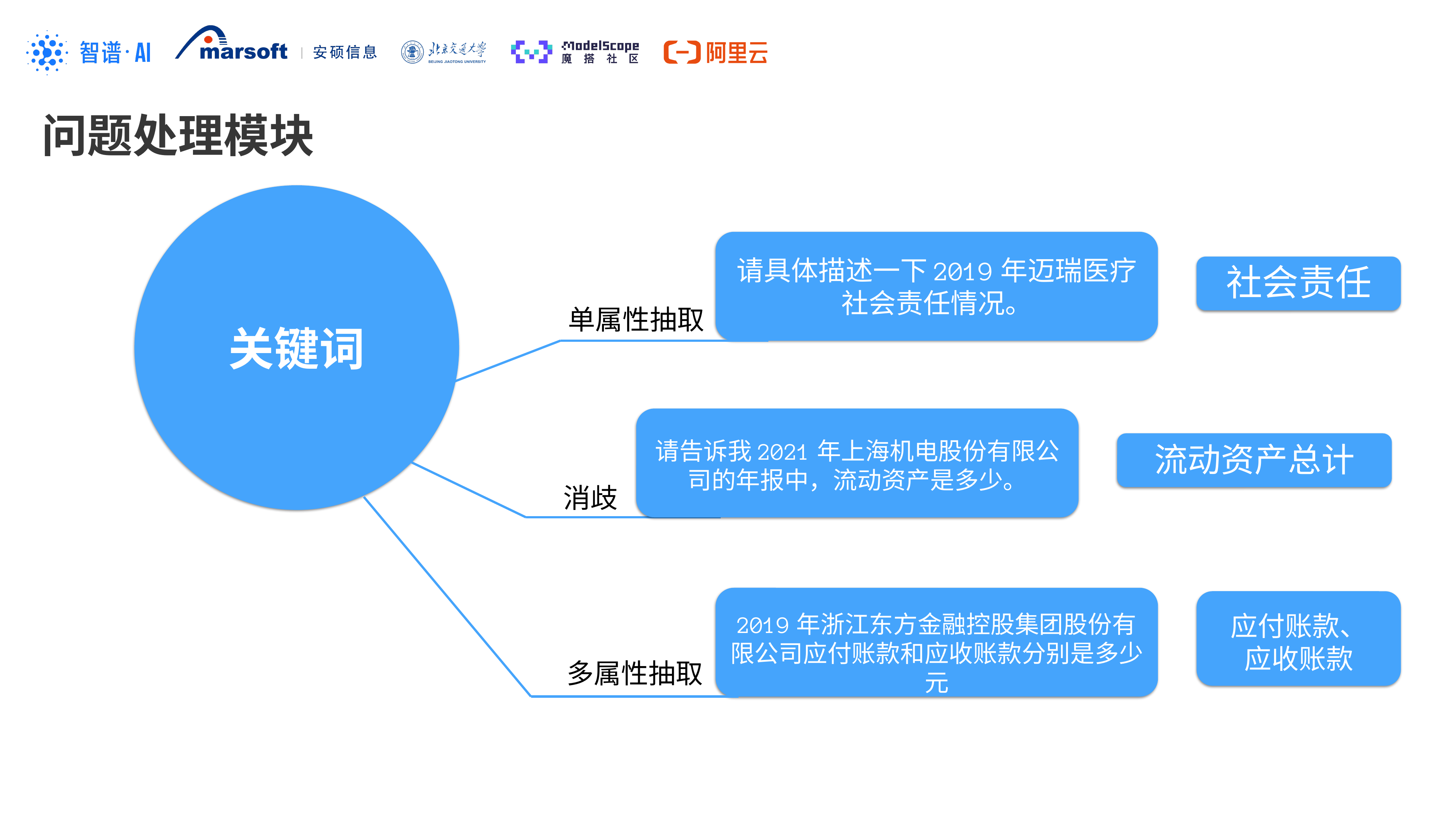

问题处理模块
关键词

请具体描述一下2019年迈瑞医疗社会责任情况。

社会责任
单属性抽取

请告诉我2021年上海机电股份有限公司的年报中，流动资产是多少。

流动资产总计
消歧

应付账款、
应收账款
2019年浙江东方金融控股集团股份有限公司应付账款和应收账款分别是多少元
多属性抽取